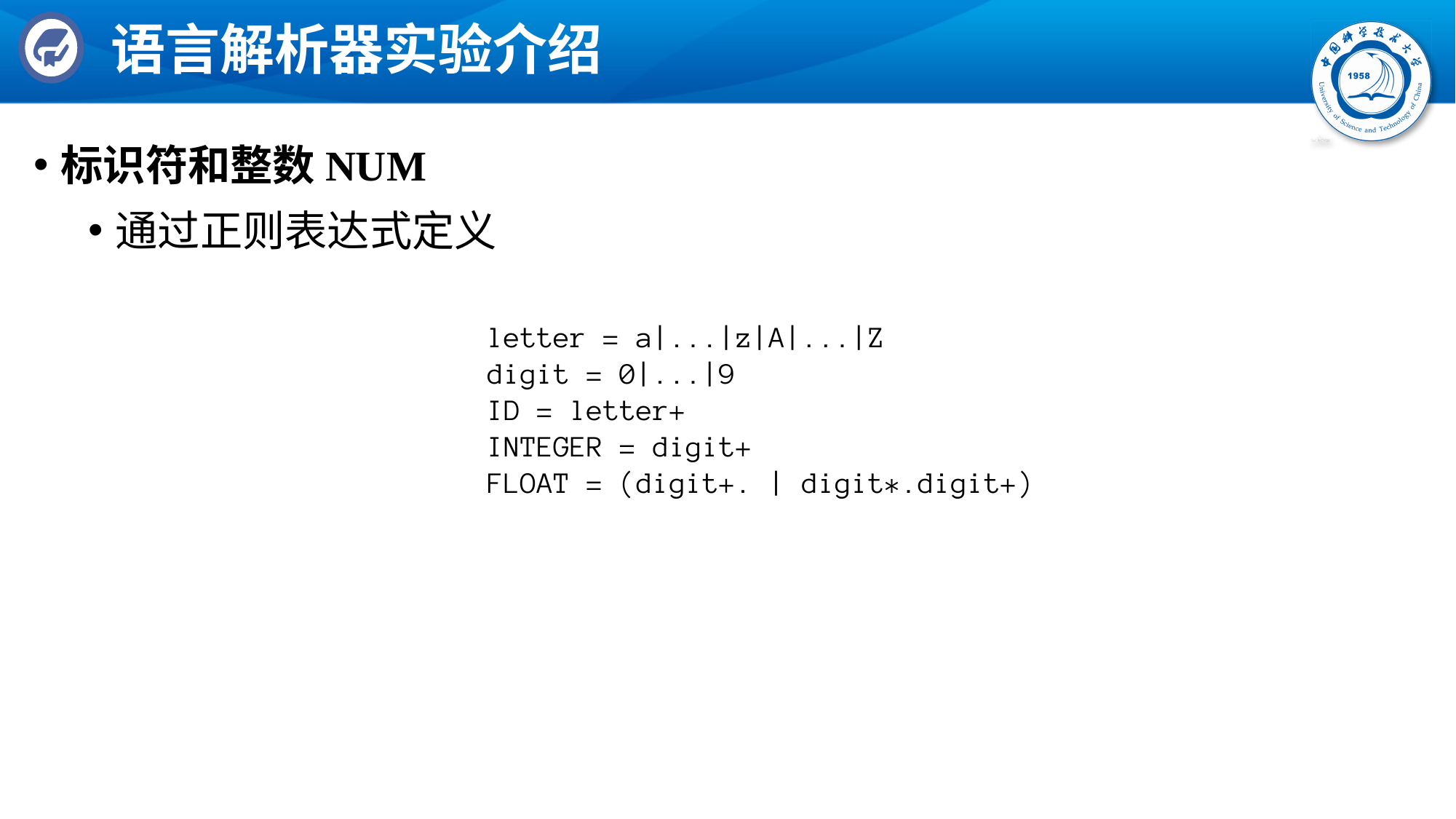

# 语言解析器实验介绍
标识符和整数NUM
通过正则表达式定义
letter = a|...|z|A|...|Z
digit = 0|...|9
ID = letter+
INTEGER = digit+
FLOAT = (digit+. | digit*.digit+)